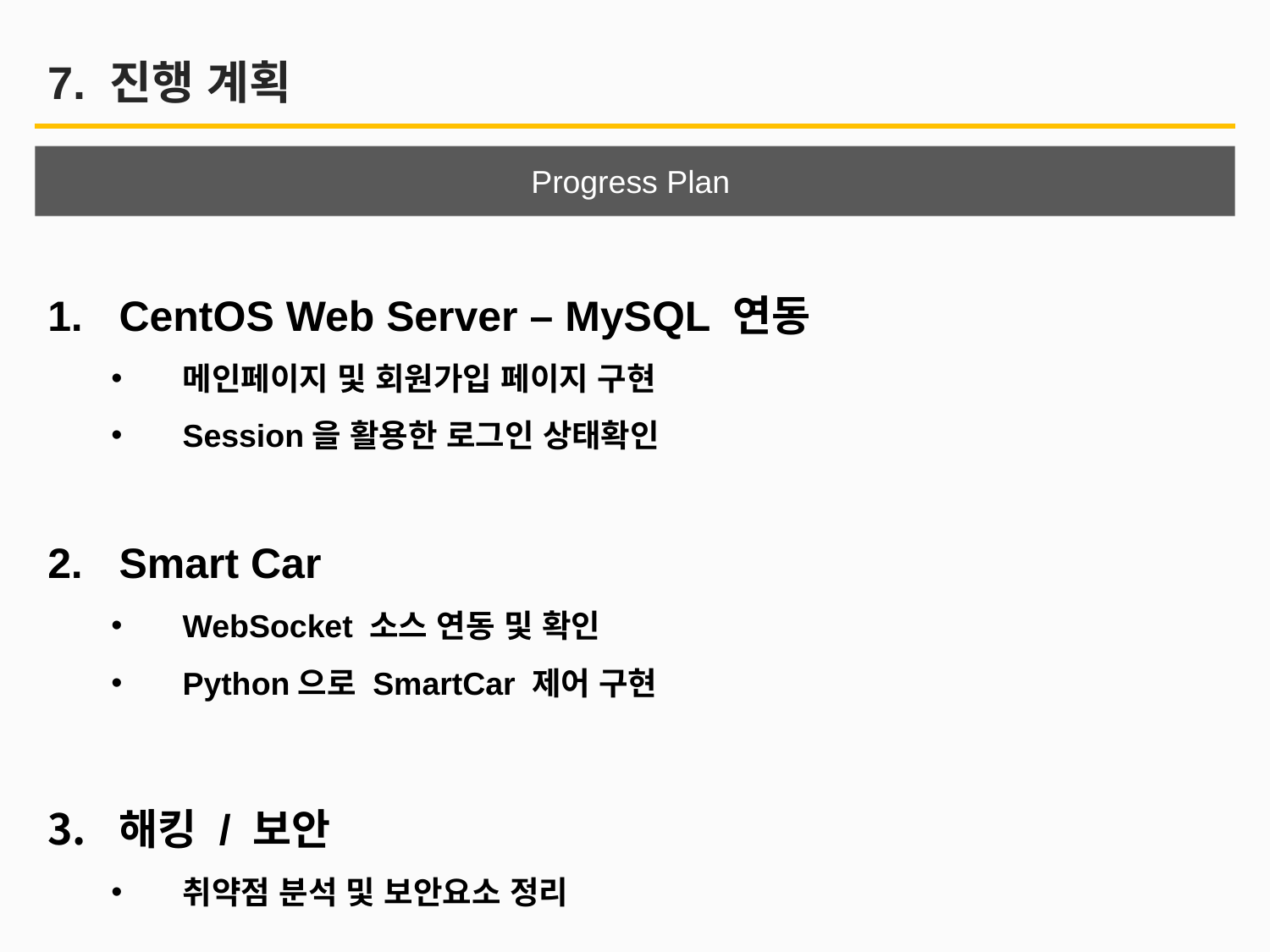

7. 진행 계획
Progress Plan
CentOS Web Server – MySQL 연동
메인페이지 및 회원가입 페이지 구현
Session을 활용한 로그인 상태확인

Smart Car
WebSocket 소스 연동 및 확인
Python으로 SmartCar 제어 구현

해킹 / 보안
취약점 분석 및 보안요소 정리